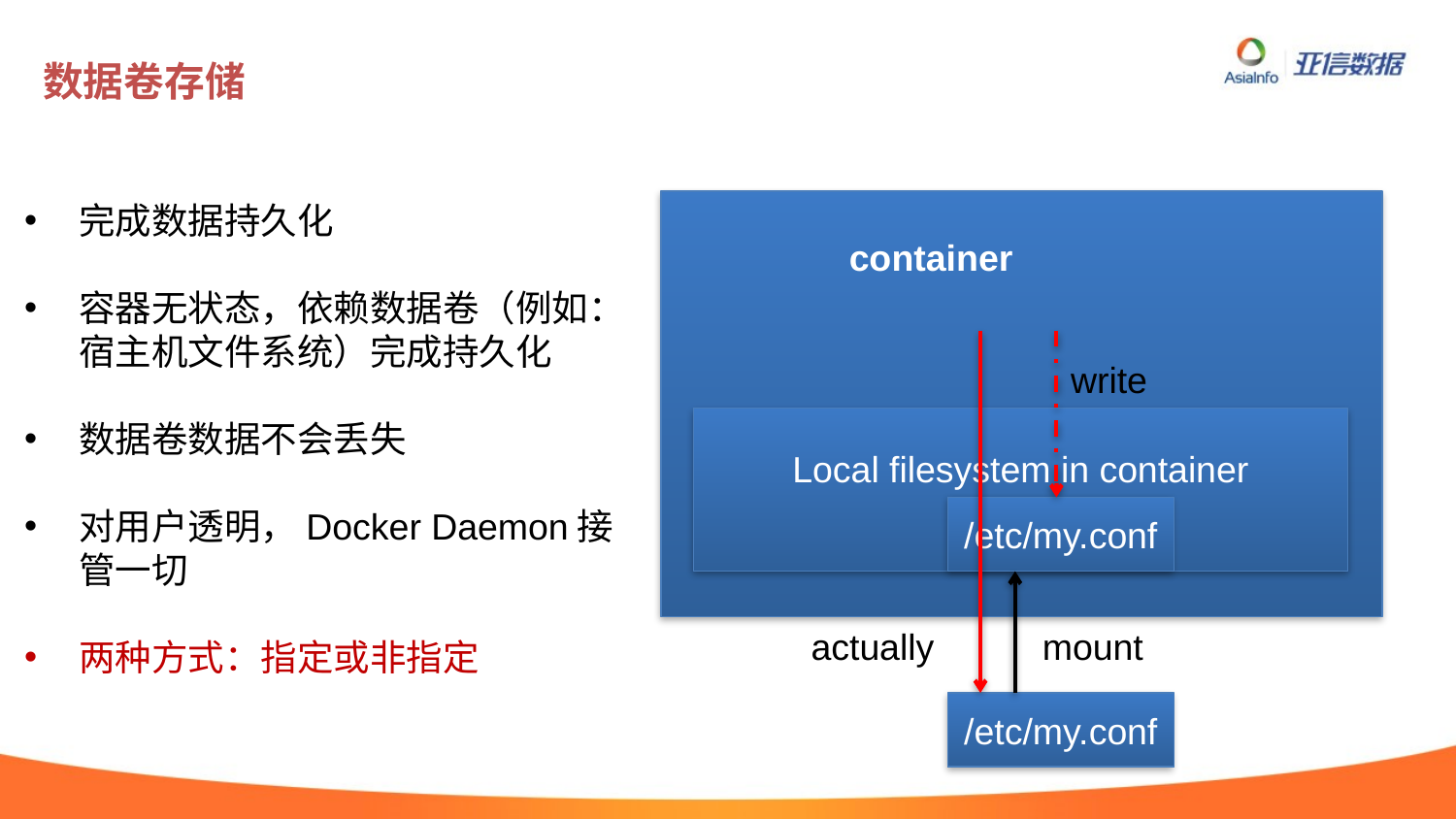

# 数据卷存储
完成数据持久化

容器无状态，依赖数据卷（例如：宿主机文件系统）完成持久化

数据卷数据不会丢失

对用户透明，Docker Daemon接管一切

两种方式：指定或非指定

container
write
Local filesystem in container

/etc/my.conf
actually
mount
/etc/my.conf